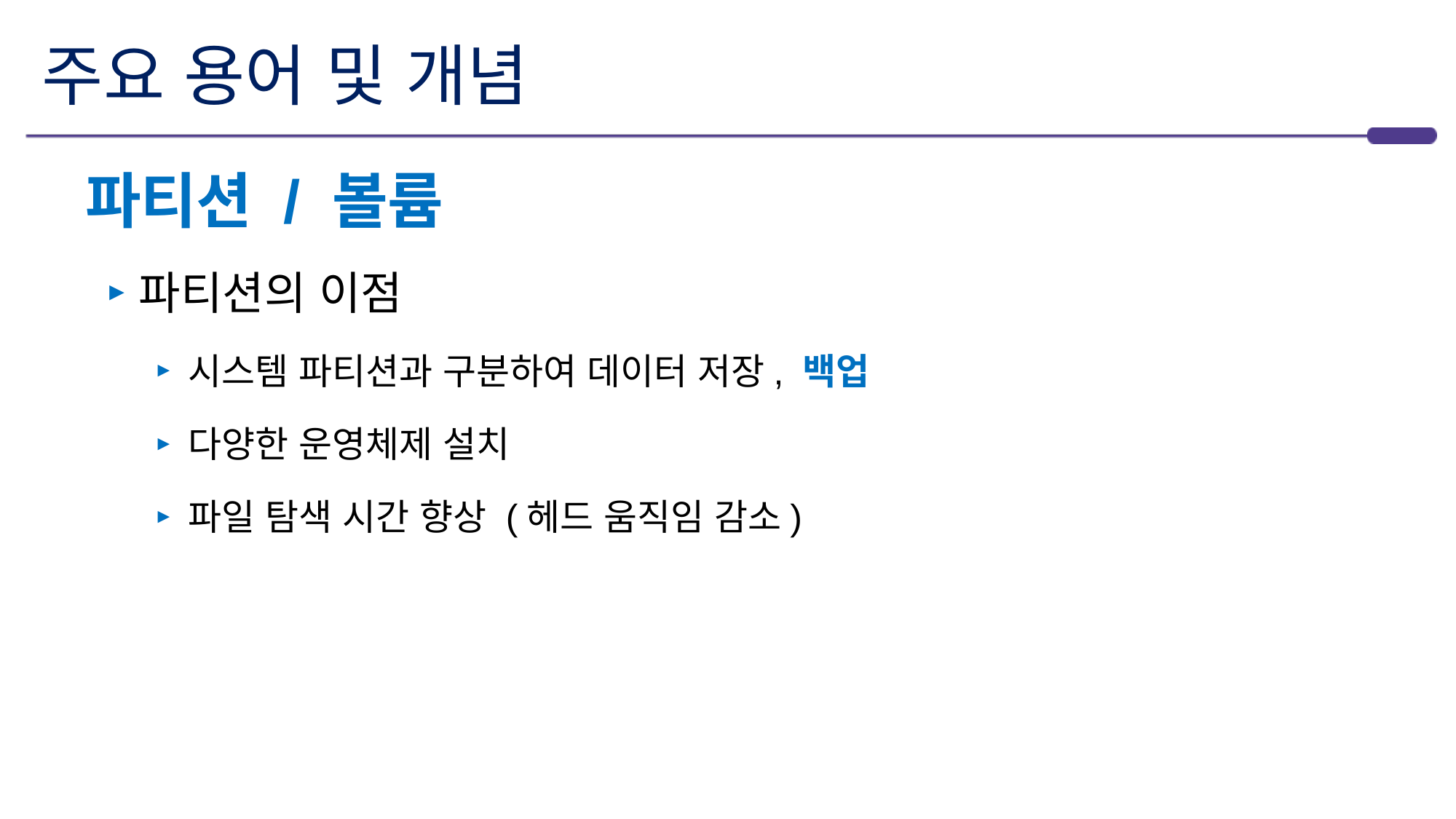

# 주요 용어 및 개념
파티션 / 볼륨
파티션의 이점
시스템 파티션과 구분하여 데이터 저장, 백업
다양한 운영체제 설치
파일 탐색 시간 향상 (헤드 움직임 감소)